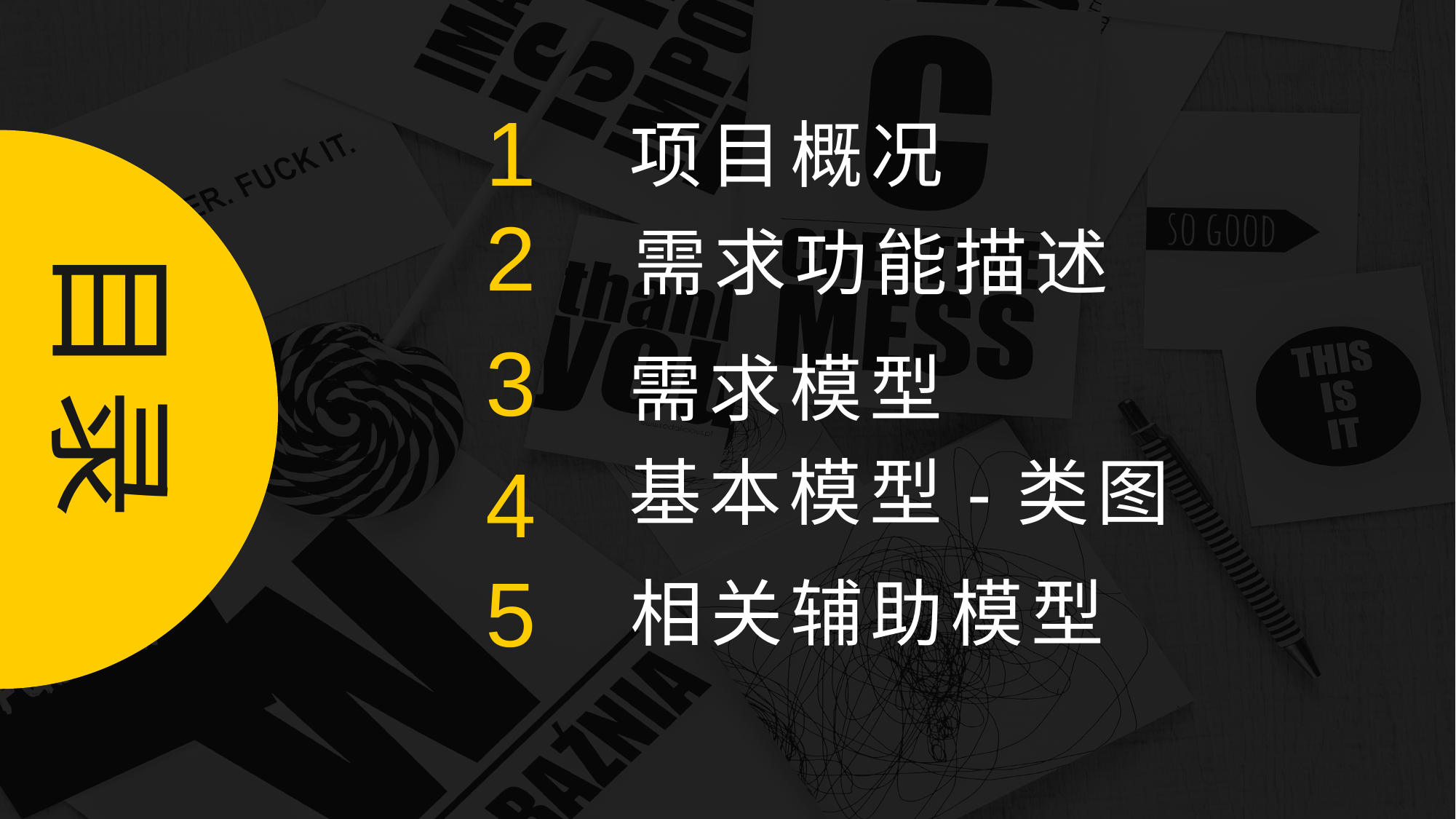

1
项目概况

2
需求功能描述
目录
3
需求模型
基本模型-类图

4
5
相关辅助模型